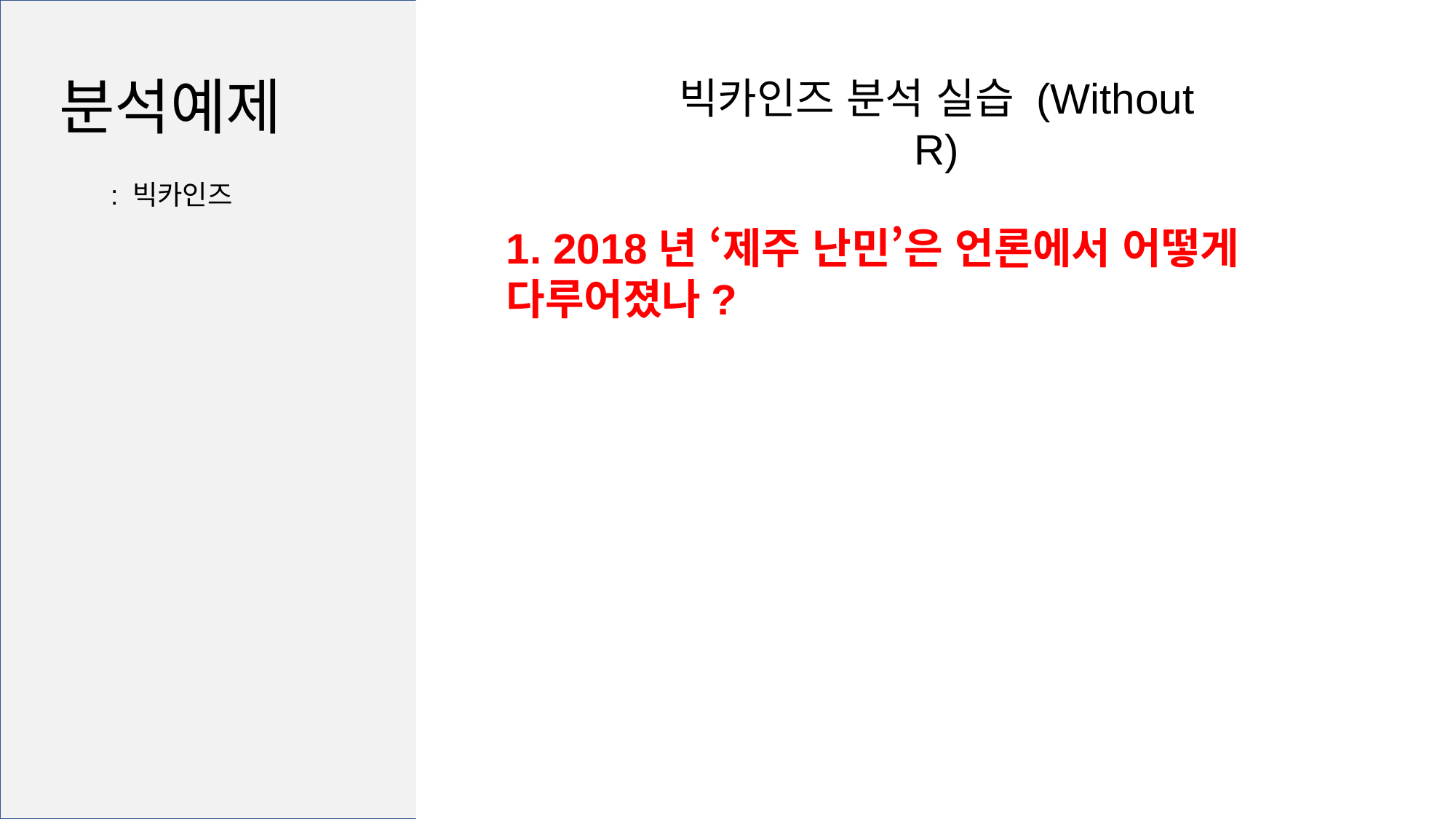

분석예제
빅카인즈 분석 실습 (Without R)
: 빅카인즈
1. 2018년 ‘제주 난민’은 언론에서 어떻게 다루어졌나?